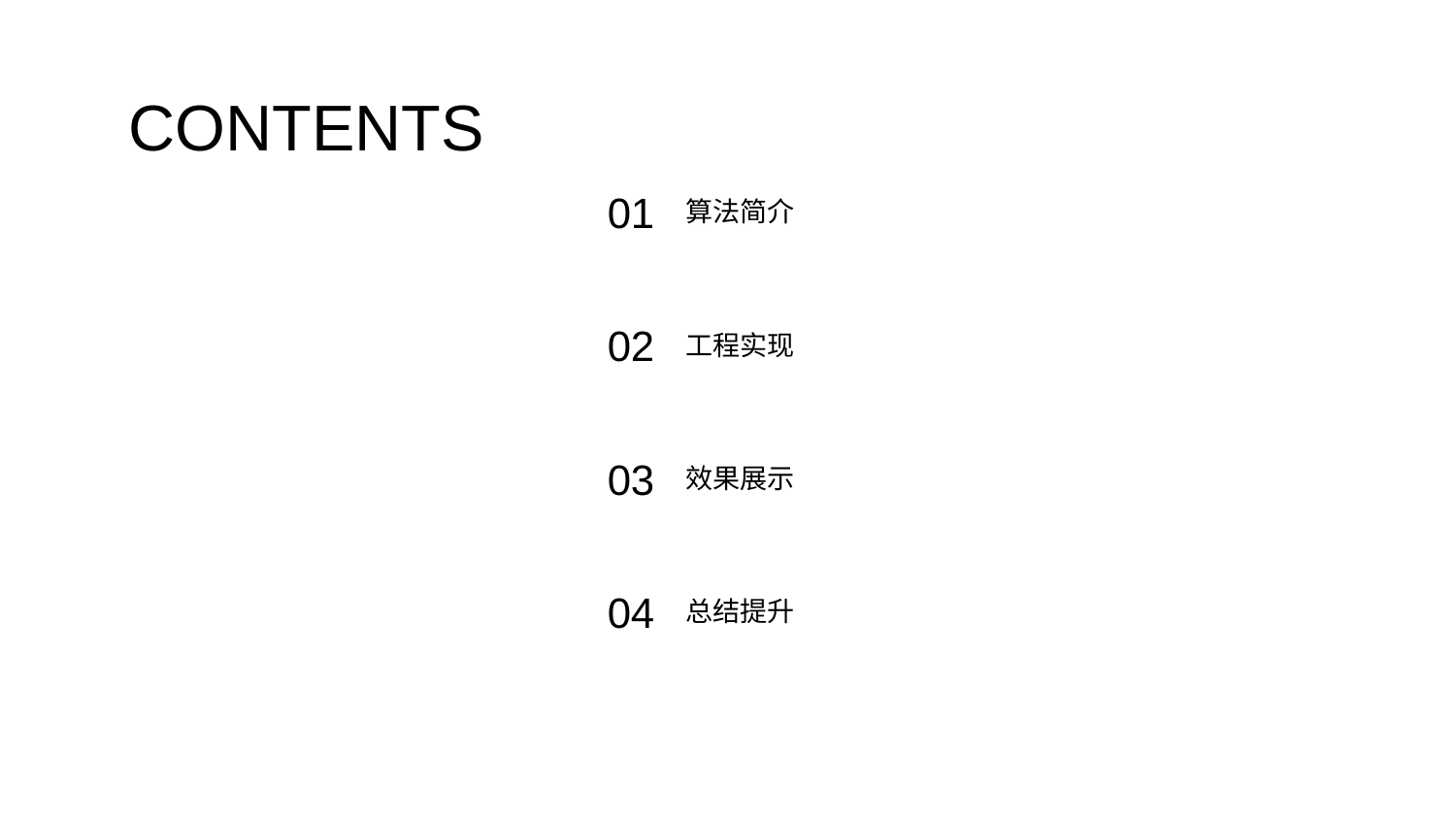

CONTENTS

01
算法简介
02
工程实现
03
效果展示
04
总结提升